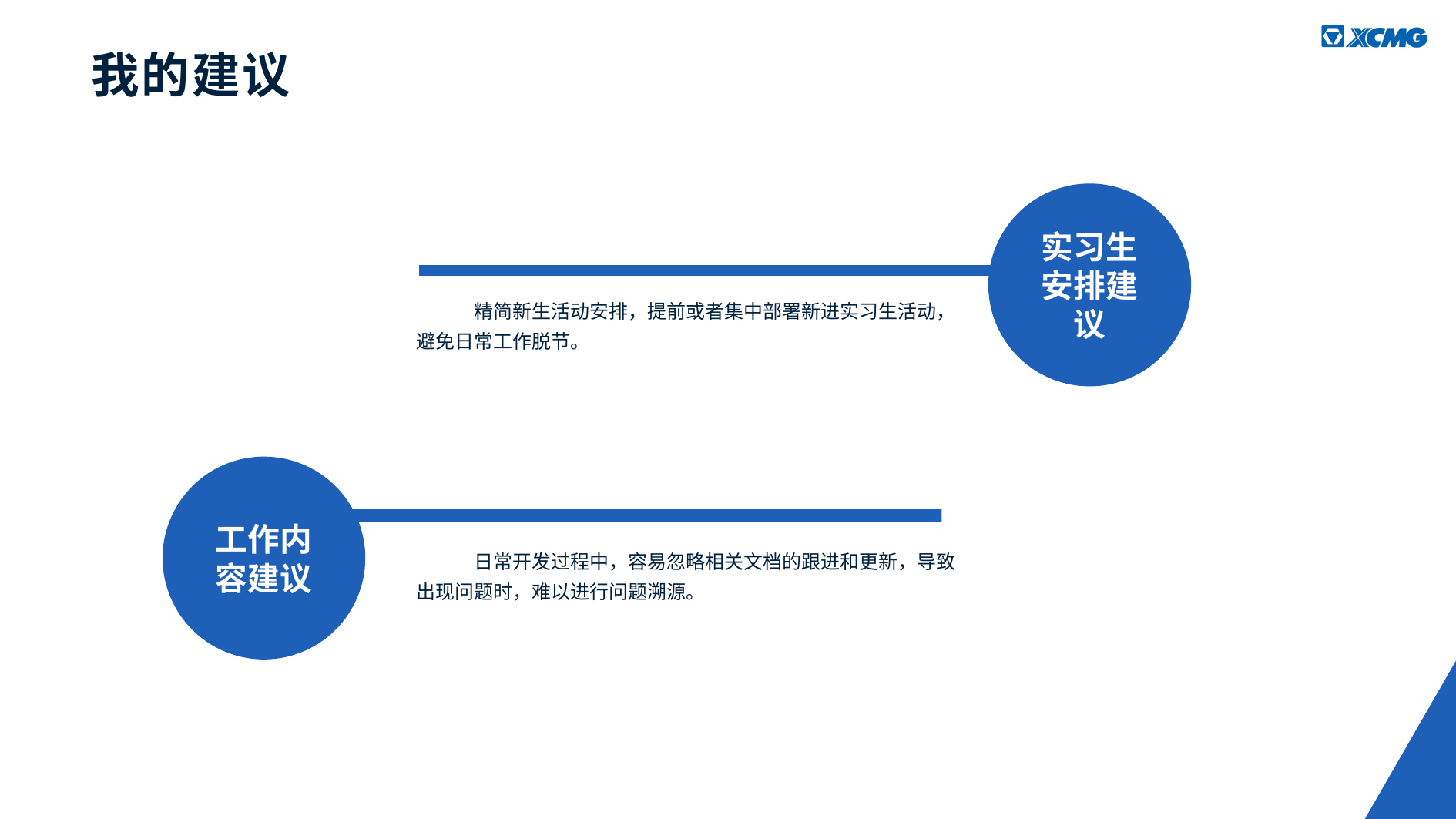

我的建议
实习生安排建议

精简新生活动安排，提前或者集中部署新进实习生活动，避免日常工作脱节。
工作内容建议

日常开发过程中，容易忽略相关文档的跟进和更新，导致出现问题时，难以进行问题溯源。
16